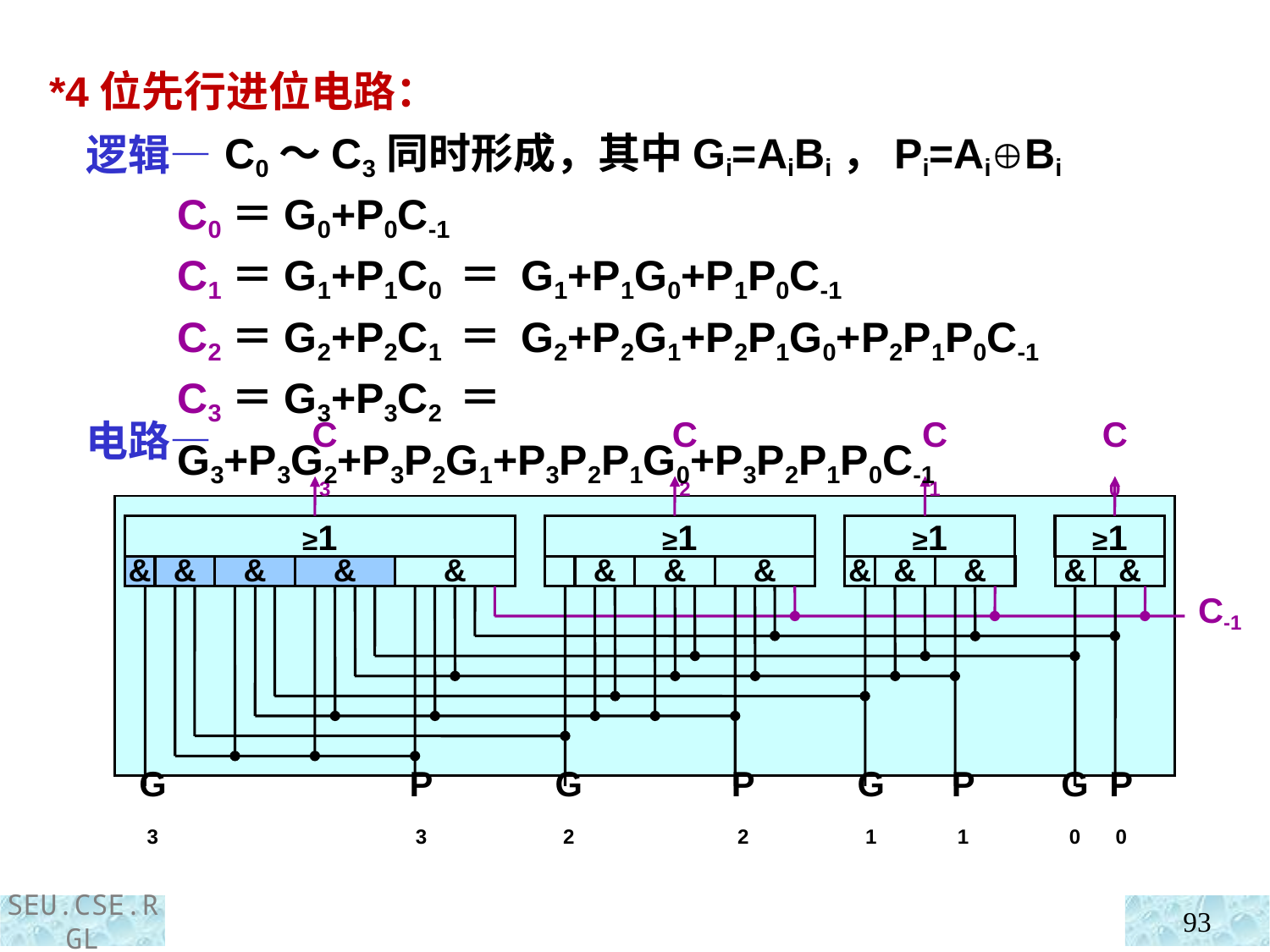

*4位先行进位电路：
    逻辑—

    电路—
    C0～C3同时形成，其中Gi=AiBi，Pi=Ai⊕Bi
C0＝G0+P0C-1
C1＝G1+P1C0 ＝ G1+P1G0+P1P0C-1
C2＝G2+P2C1 ＝ G2+P2G1+P2P1G0+P2P1P0C-1
C3＝G3+P3C2 ＝ G3+P3G2+P3P2G1+P3P2P1G0+P3P2P1P0C-1
C3
C2
C1
C0

≥1
≥1
≥1
≥1

&
&
&
&
&

&
&
&
&
&
&
&
&

C-1

G3
P3
G2
P2
G1
P1
G0
P0
93